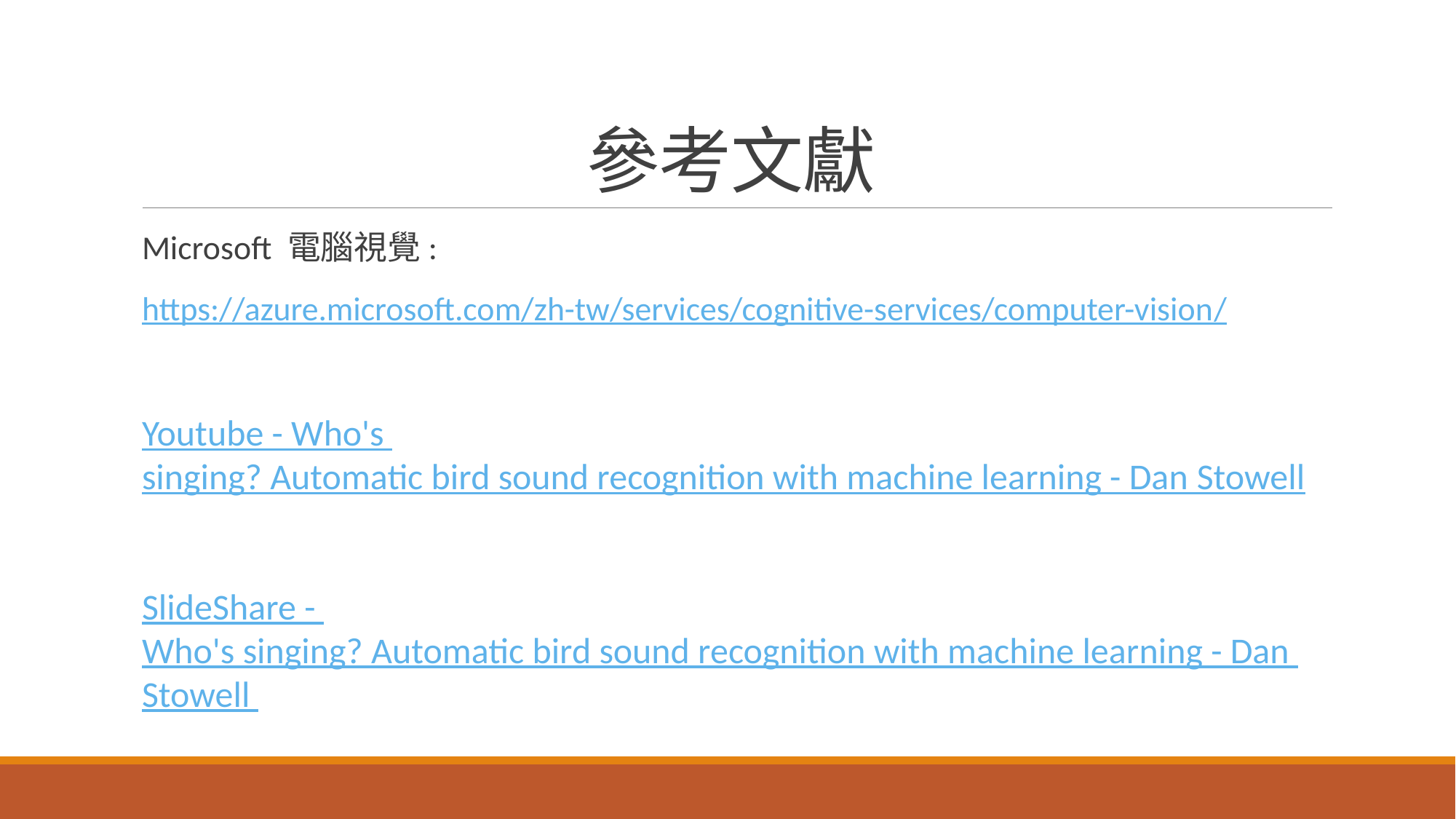

# 參考文獻
Microsoft 電腦視覺:
https://azure.microsoft.com/zh-tw/services/cognitive-services/computer-vision/

Youtube - Who's singing? Automatic bird sound recognition with machine learning - Dan Stowell

SlideShare - Who's singing? Automatic bird sound recognition with machine learning - Dan Stowell